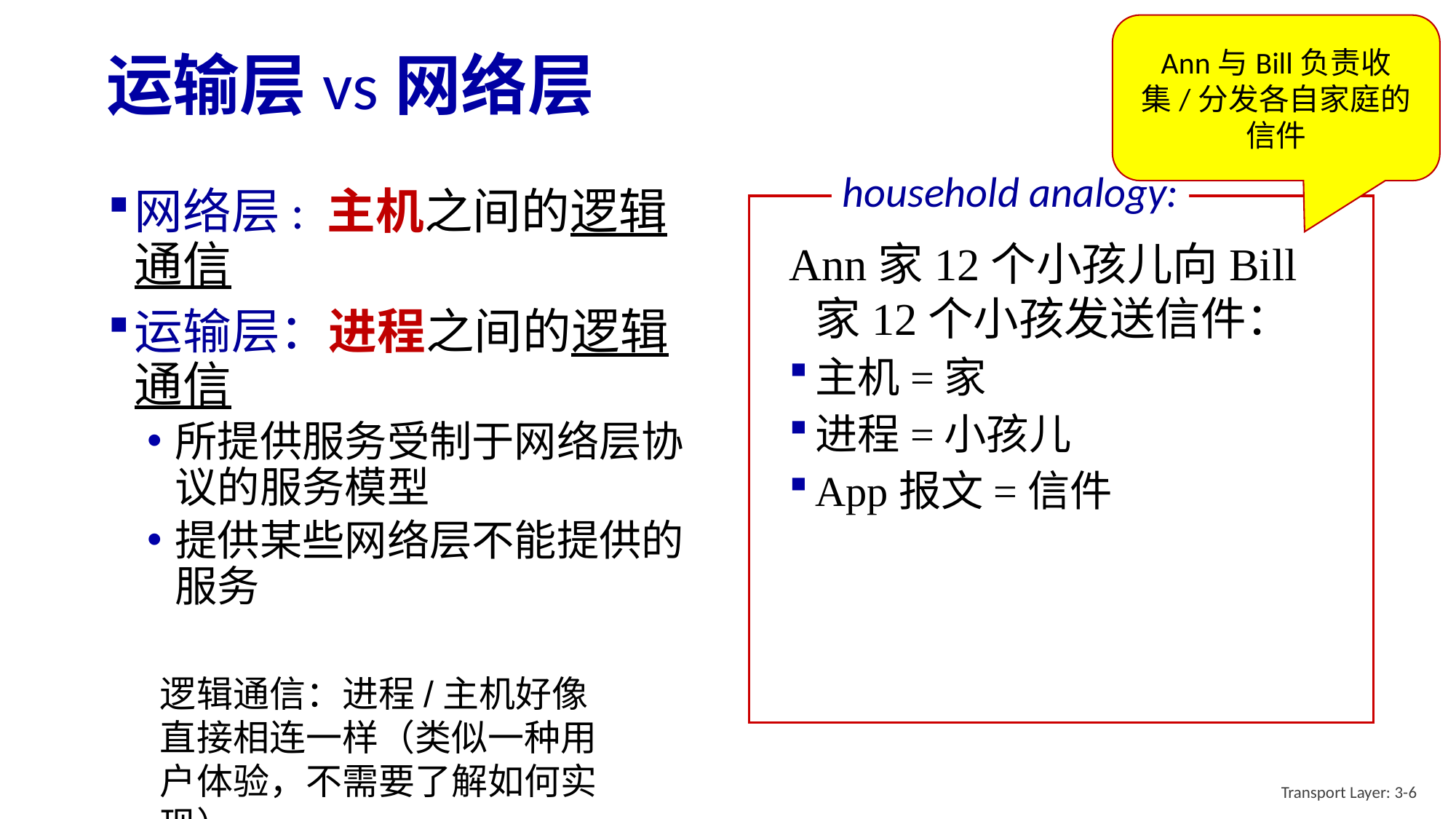

Ann与Bill负责收集/分发各自家庭的信件
# 运输层vs网络层

household analogy:

Ann家12个小孩儿向Bill家12个小孩发送信件：
主机=家
进程=小孩儿
App报文=信件
运输层协议 = Ann和Bill分发/收集信件
网络层协议=邮局服务

网络层: 主机之间的逻辑通信
运输层：进程之间的逻辑通信
所提供服务受制于网络层协议的服务模型
提供某些网络层不能提供的服务

逻辑通信：进程/主机好像直接相连一样（类似一种用户体验，不需要了解如何实现）
Transport Layer: 3-6